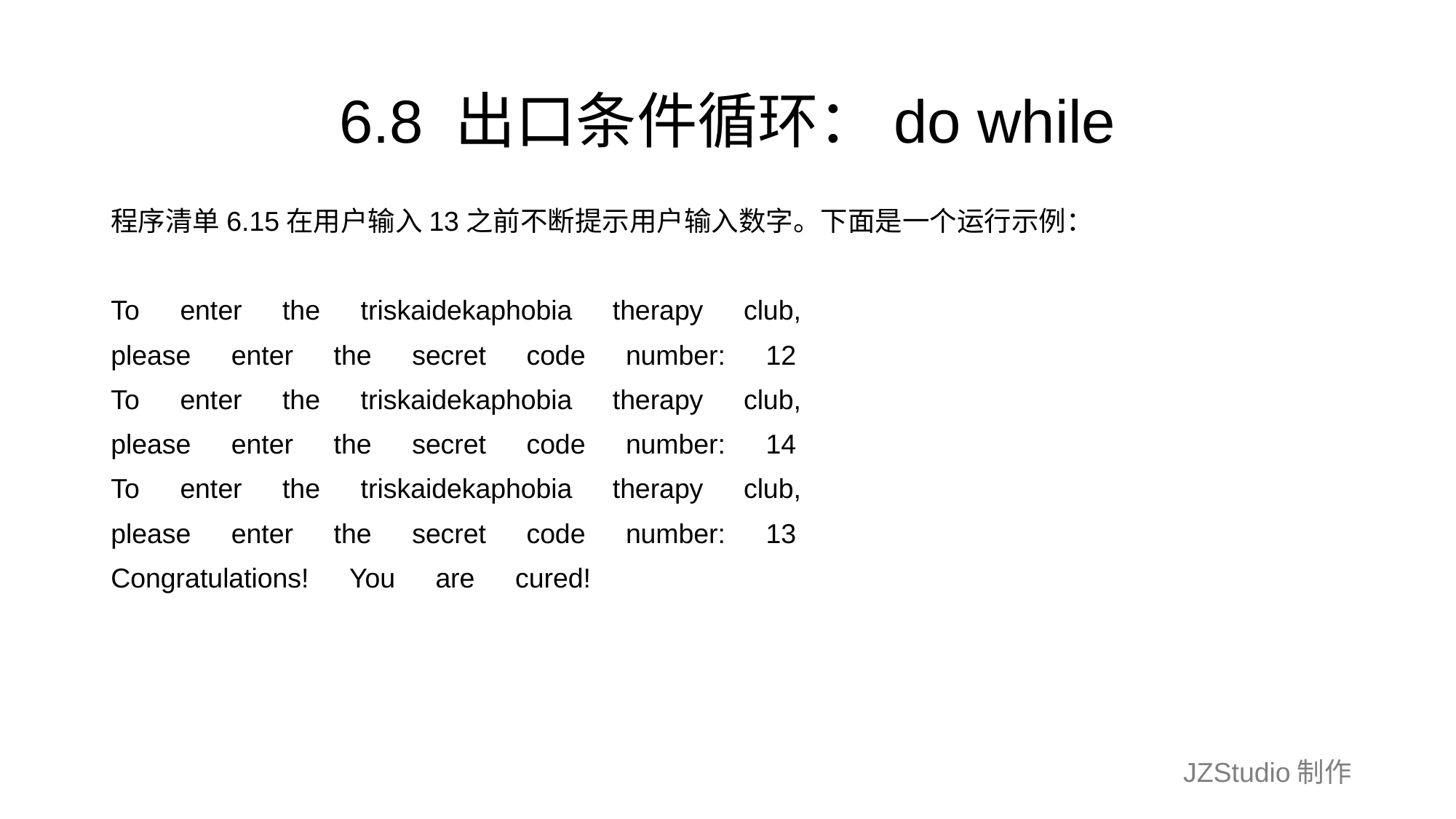

# 6.8 出口条件循环：do while
程序清单6.15在用户输入13之前不断提示用户输入数字。下面是一个运行示例：

To　enter　the　triskaidekaphobia　therapy　club,
please　enter　the　secret　code　number:　12
To　enter　the　triskaidekaphobia　therapy　club,
please　enter　the　secret　code　number:　14
To　enter　the　triskaidekaphobia　therapy　club,
please　enter　the　secret　code　number:　13
Congratulations!　You　are　cured!